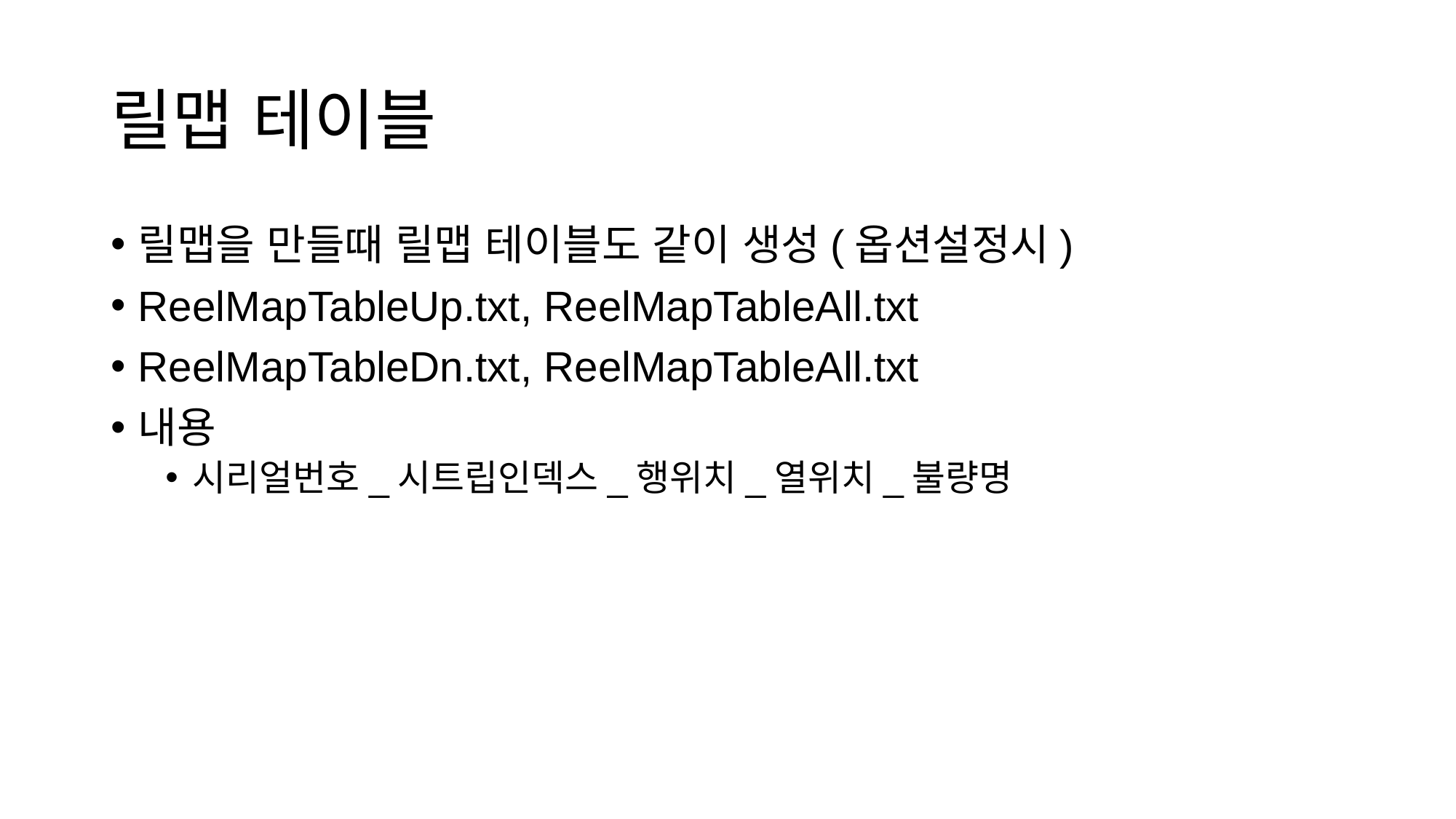

# 릴맵 테이블
릴맵을 만들때 릴맵 테이블도 같이 생성(옵션설정시)
ReelMapTableUp.txt, ReelMapTableAll.txt
ReelMapTableDn.txt, ReelMapTableAll.txt
내용
시리얼번호_시트립인덱스_행위치_열위치_불량명